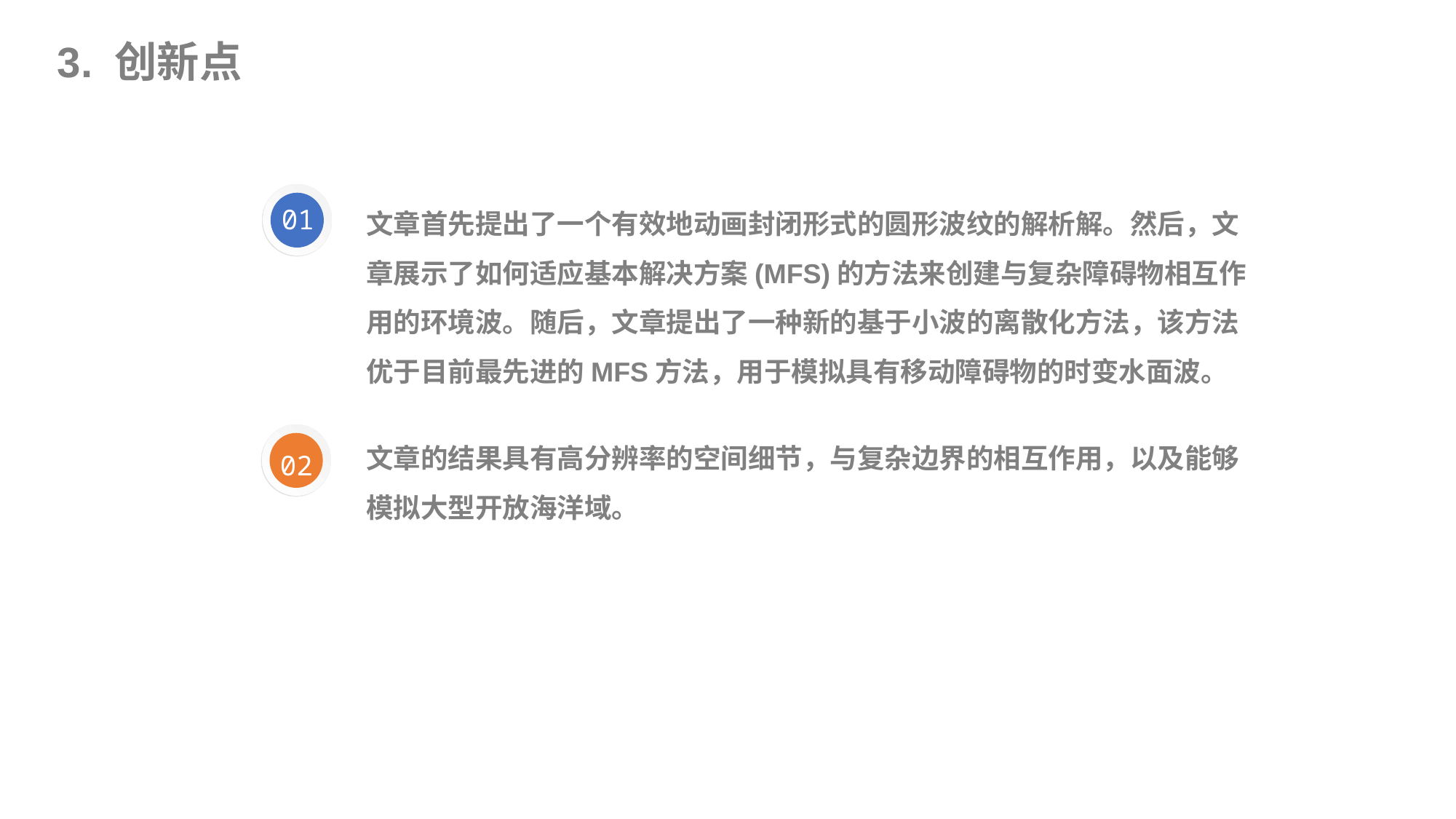

3. 创新点

文章首先提出了一个有效地动画封闭形式的圆形波纹的解析解。然后，文章展示了如何适应基本解决方案(MFS)的方法来创建与复杂障碍物相互作用的环境波。随后，文章提出了一种新的基于小波的离散化方法，该方法优于目前最先进的MFS方法，用于模拟具有移动障碍物的时变水面波。

01

02
文章的结果具有高分辨率的空间细节，与复杂边界的相互作用，以及能够模拟大型开放海洋域。